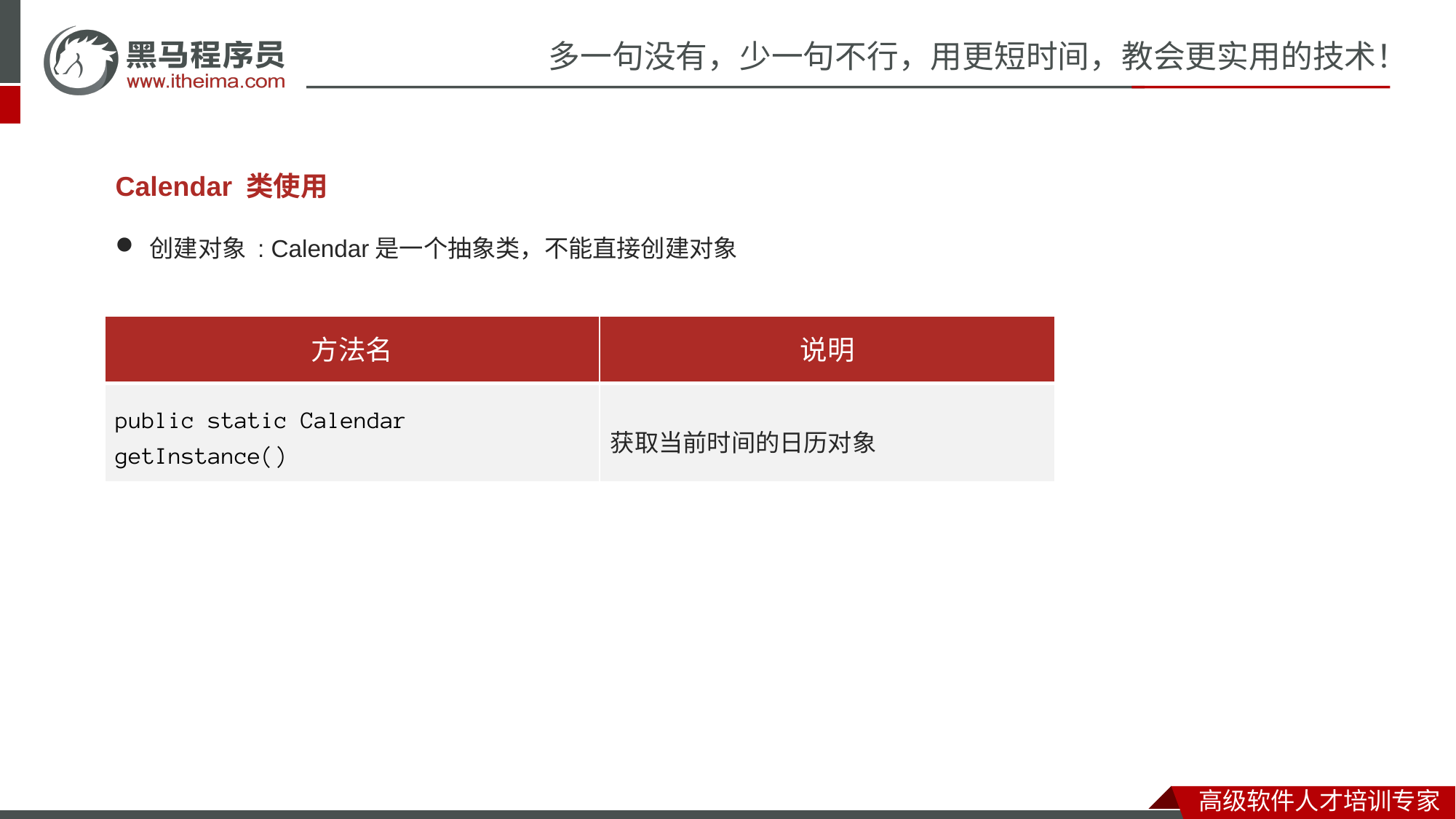

Calendar 类使用
创建对象 : Calendar是一个抽象类，不能直接创建对象
| 方法名 | 说明 |
| --- | --- |
| public static Calendar getInstance() | 获取当前时间的日历对象 |